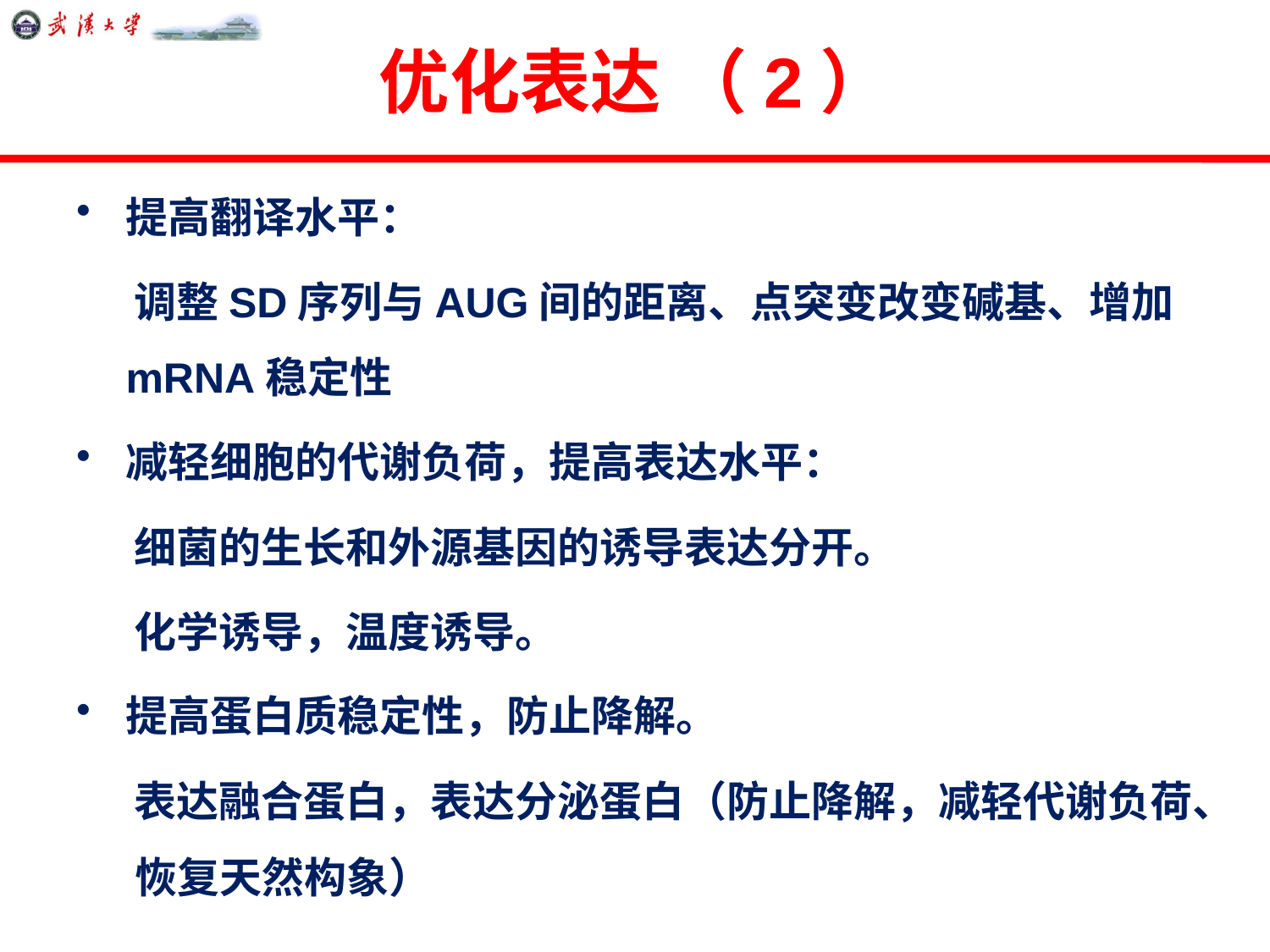

# 优化表达 （2）
提高翻译水平：
     调整SD序列与AUG间的距离、点突变改变碱基、增加mRNA稳定性
减轻细胞的代谢负荷，提高表达水平：
     细菌的生长和外源基因的诱导表达分开。
     化学诱导，温度诱导。
提高蛋白质稳定性，防止降解。
     表达融合蛋白，表达分泌蛋白（防止降解，减轻代谢负荷、 恢复天然构象）